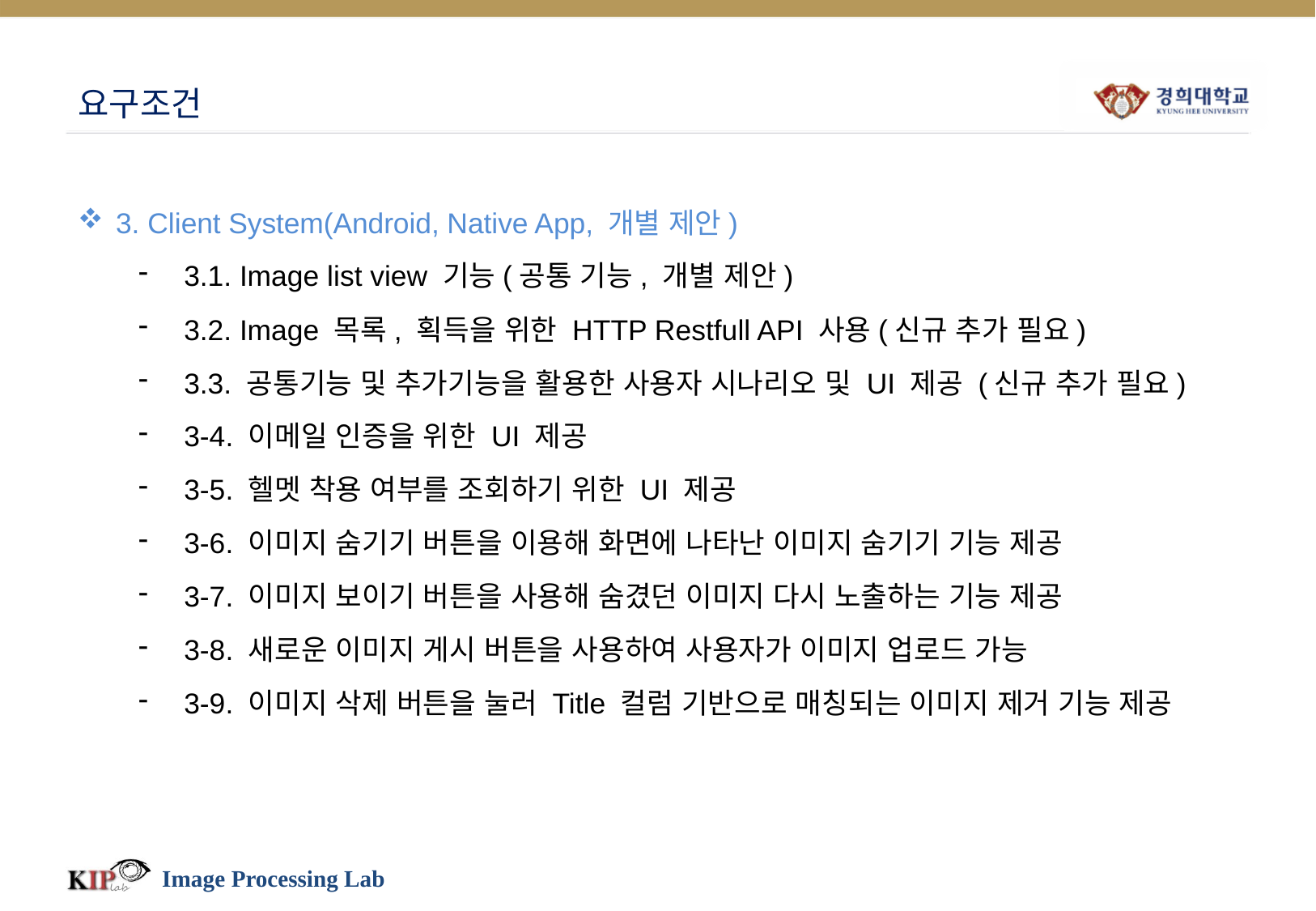

# 요구조건

3. Client System(Android, Native App, 개별 제안)
3.1. Image list view 기능(공통 기능, 개별 제안)
3.2. Image 목록, 획득을 위한 HTTP Restfull API 사용(신규 추가 필요)
3.3. 공통기능 및 추가기능을 활용한 사용자 시나리오 및 UI 제공 (신규 추가 필요)
3-4. 이메일 인증을 위한 UI 제공
3-5. 헬멧 착용 여부를 조회하기 위한 UI 제공
3-6. 이미지 숨기기 버튼을 이용해 화면에 나타난 이미지 숨기기 기능 제공
3-7. 이미지 보이기 버튼을 사용해 숨겼던 이미지 다시 노출하는 기능 제공
3-8. 새로운 이미지 게시 버튼을 사용하여 사용자가 이미지 업로드 가능
3-9. 이미지 삭제 버튼을 눌러 Title 컬럼 기반으로 매칭되는 이미지 제거 기능 제공
Image Processing Lab